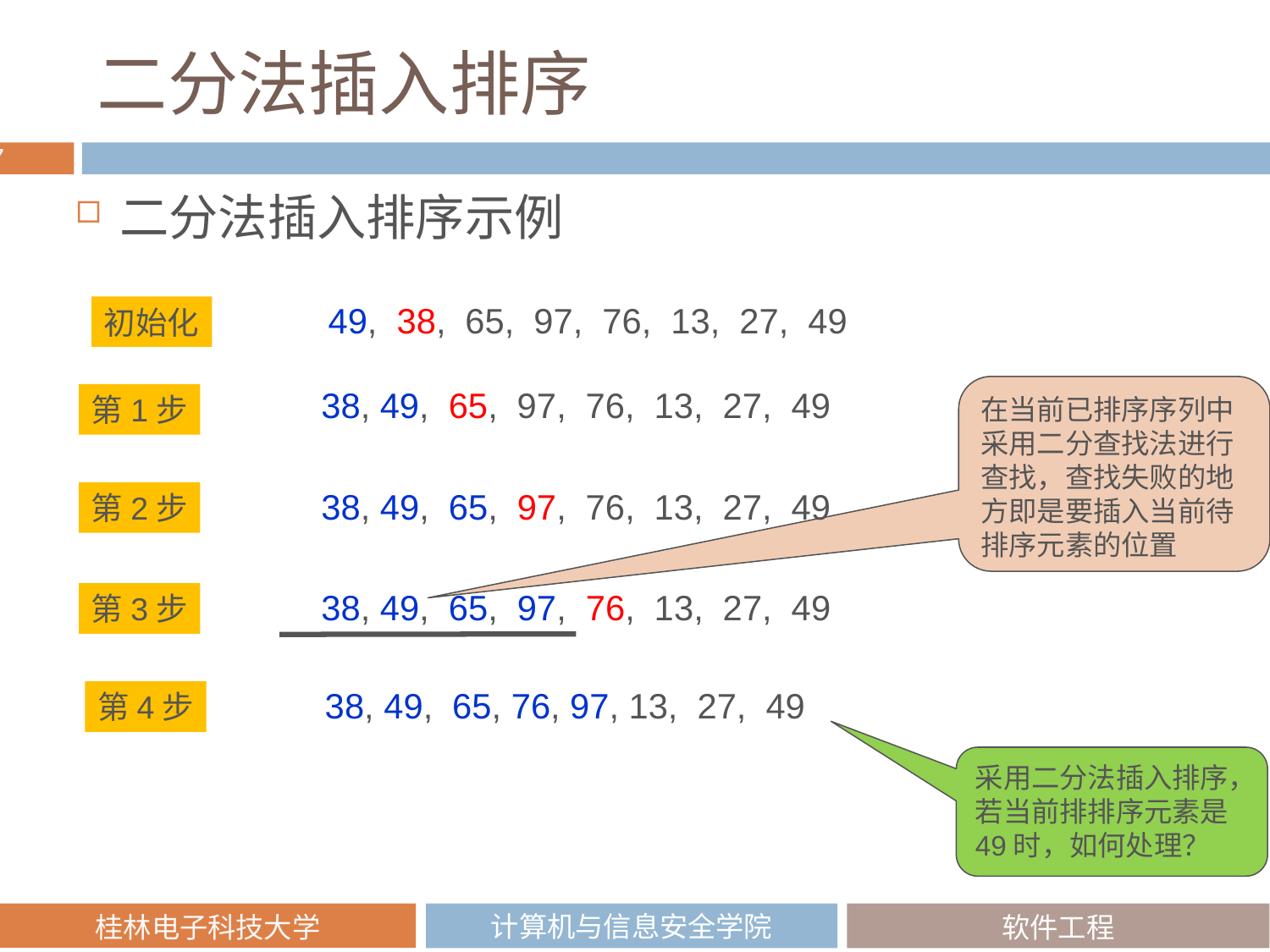

# 二分法插入排序
二分法插入排序示例
49,  38,  65,  97,  76,  13,  27,  49
初始化
38, 49,  65,  97,  76,  13,  27,  49
在当前已排序序列中采用二分查找法进行查找，查找失败的地方即是要插入当前待排序元素的位置
第1步
38, 49,  65,  97,  76,  13,  27,  49
第2步
38, 49,  65,  97,  76,  13,  27,  49
第3步
38, 49,  65, 76, 97, 13,  27,  49
第4步
采用二分法插入排序，若当前排排序元素是49时，如何处理？